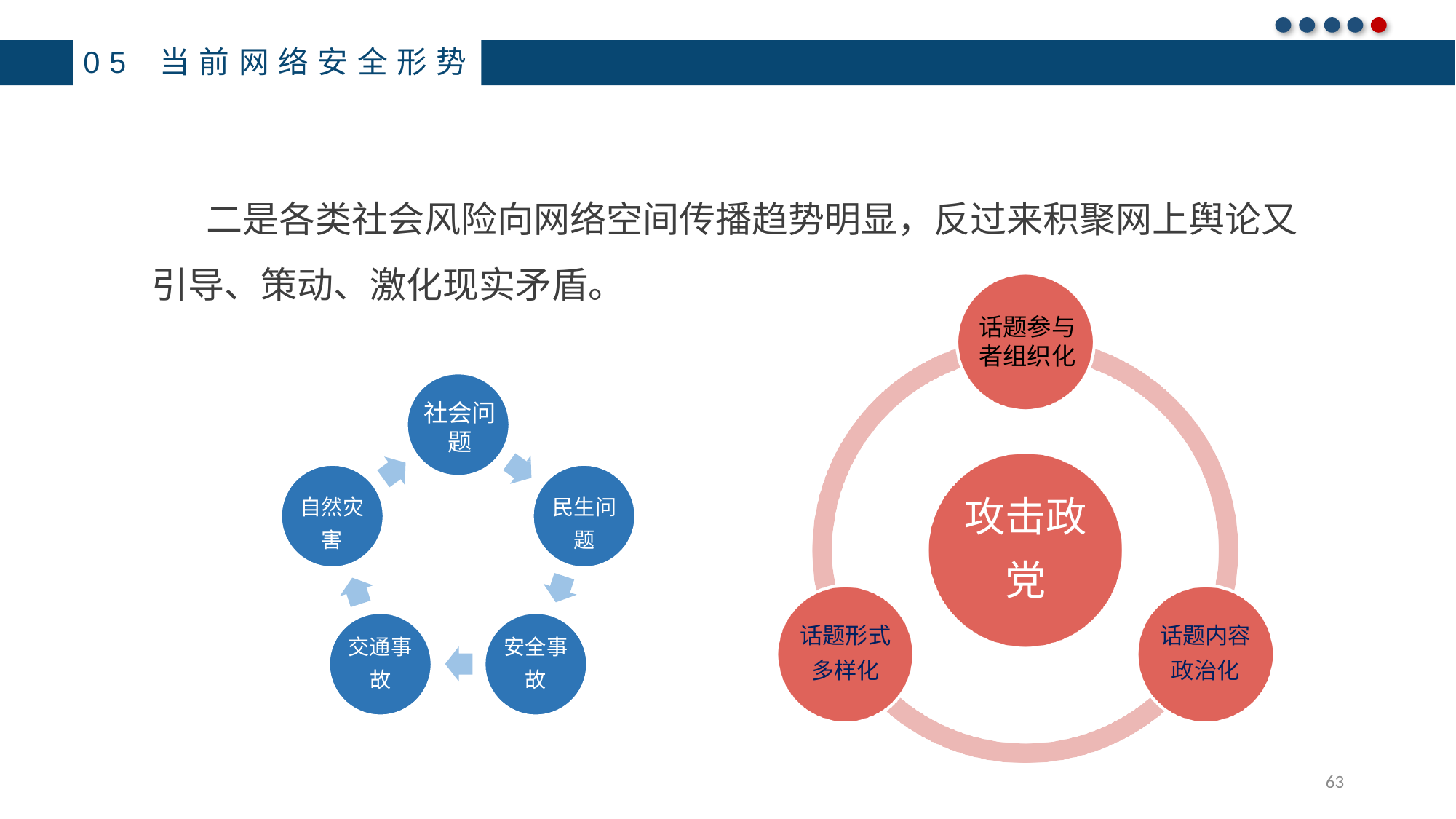

05 当前网络安全形势

二是各类社会风险向网络空间传播趋势明显，反过来积聚网上舆论又 引导、策动、激化现实矛盾。

话题参与者组织化

社会问题

攻击政
党
民生问 题
自然灾 害

话题形式 多样化
话题内容 政治化

交通事
故
安全事
故

63